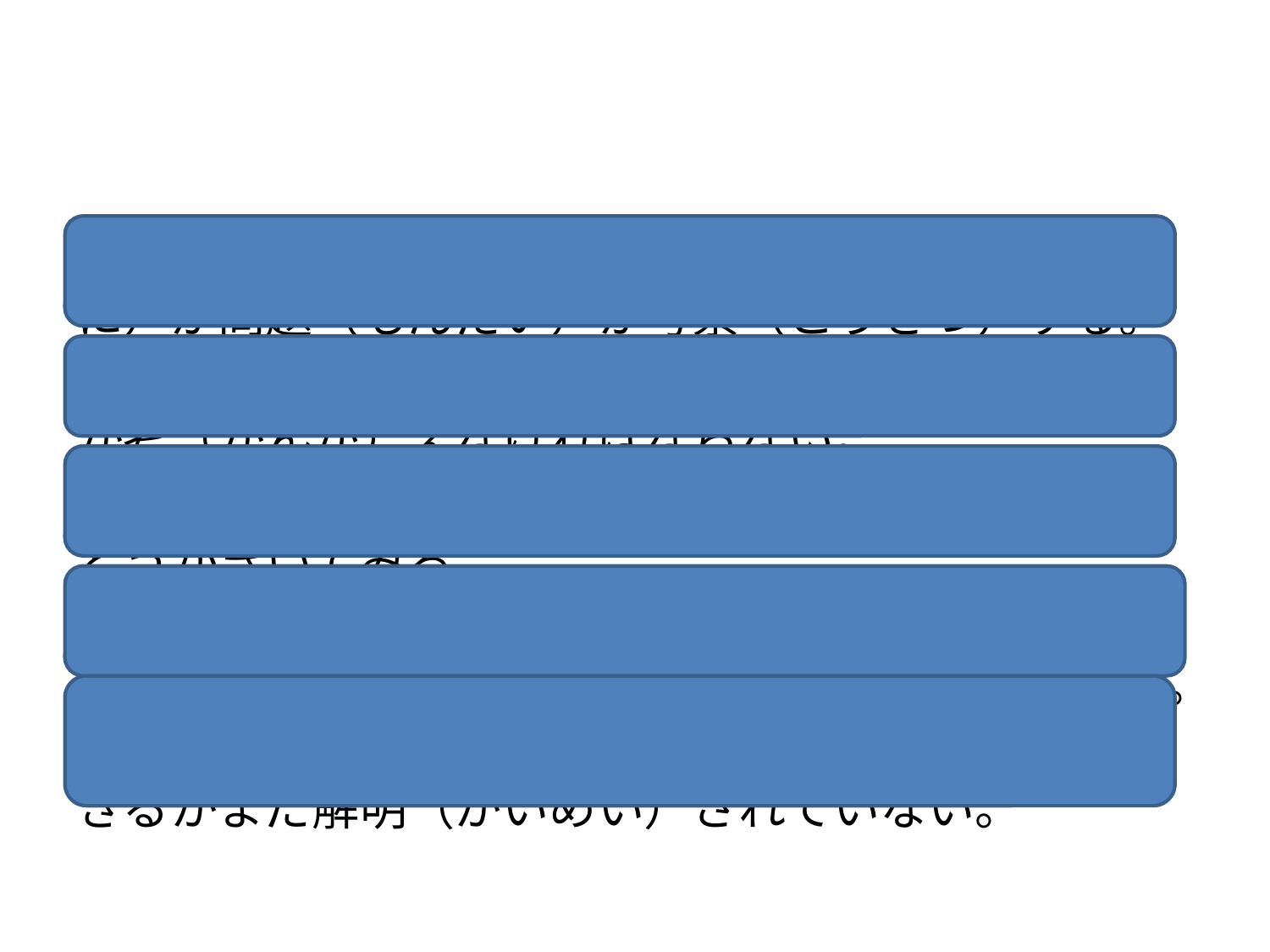

#

１．人間関係（にんげんかんけい）において何（なに）が問題（もんだい）か考察（こうさつ）する。
２．現在（げんざい）何（なに）がわかっていないか考（かんが）えなければならない。
３．新（あたら）しいデータが必要（ひつよう）かどうかきいてみる。
４．それが宗教（しゅうきょう）と呼（よ）べるかどうかいまも議論（ぎろん）が続（つづ）いている。
５．どうすれば地震（じしん）が予測（よそく）できるかまだ解明（かいめい）されていない。